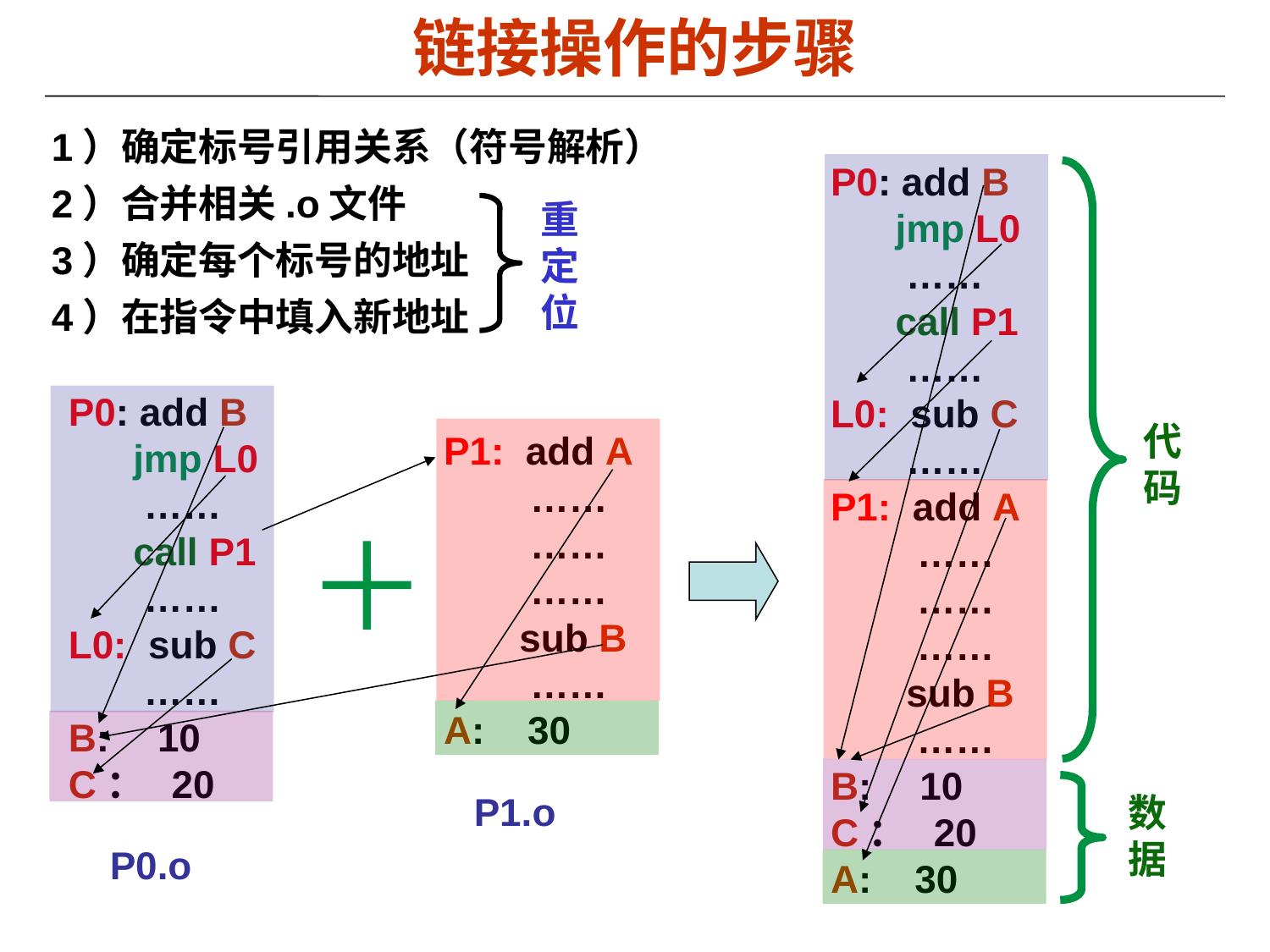

# 链接操作的步骤
1）确定标号引用关系（符号解析）
2）合并相关.o文件
3）确定每个标号的地址
4）在指令中填入新地址
P0: add B
      jmp L0
       ……
      call P1
       ……
L0:  sub C
       ……
P1:  add A
        ……
        ……
        ……
       sub B
        ……
B:     10
C：  20
A:    30

代码

重定位

P0: add B
      jmp L0
       ……
      call P1
       ……
L0:  sub C
       ……
B:     10
C：  20

P0.o

P1:  add A
        ……
        ……
        ……
       sub B
        ……
A:    30

P1.o

数据